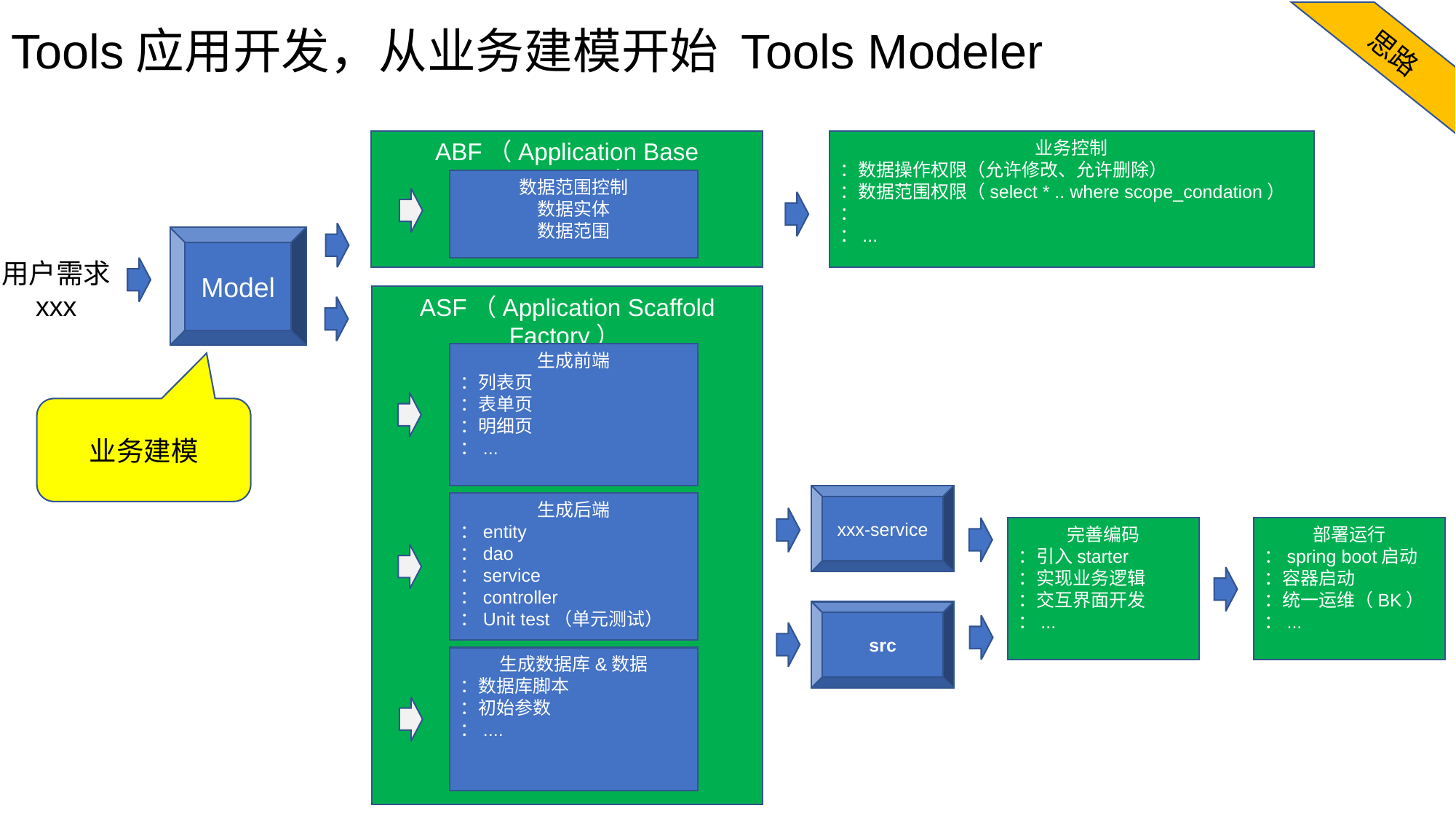

思路
# Tools应用开发，从业务建模开始 Tools Modeler
ABF（Application Base Framework）
业务控制
：数据操作权限（允许修改、允许删除）
：数据范围权限（select * .. where scope_condation）
：
：...
数据范围控制
数据实体
数据范围

Model
用户需求
xxx

ASF（Application Scaffold Factory）

生成前端
：列表页
：表单页
：明细页
：...

业务建模
xxx-service
生成后端
：entity
：dao
：service
：controller
：Unit test（单元测试）

完善编码
：引入starter
：实现业务逻辑
：交互界面开发
：...
部署运行
：spring boot启动
：容器启动
：统一运维（BK）
：...

src

生成数据库&数据
：数据库脚本
：初始参数
：....